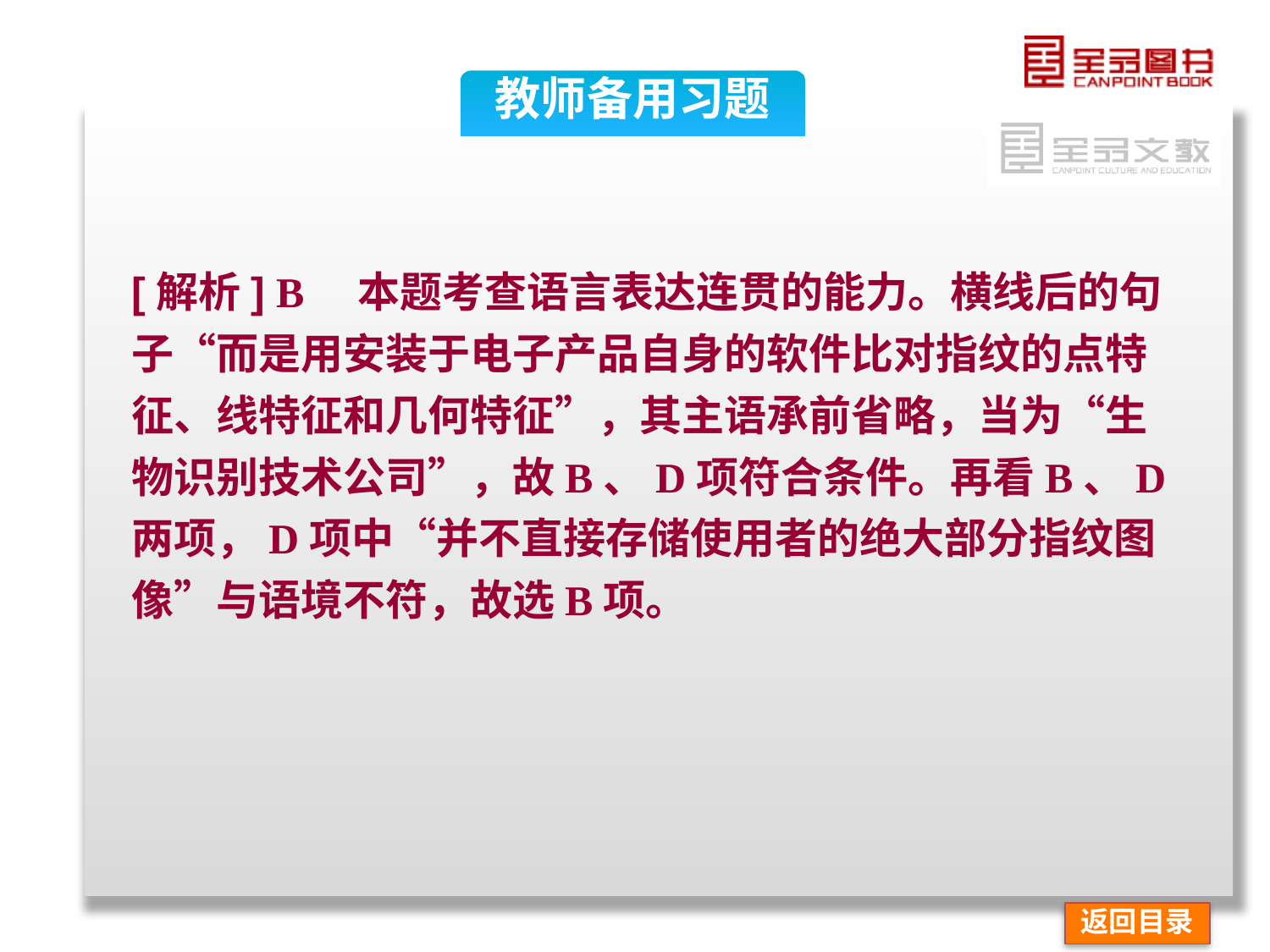

教师备用习题
[解析] B　本题考查语言表达连贯的能力。横线后的句子“而是用安装于电子产品自身的软件比对指纹的点特征、线特征和几何特征”，其主语承前省略，当为“生物识别技术公司”，故B、D项符合条件。再看B、D两项，D项中“并不直接存储使用者的绝大部分指纹图像”与语境不符，故选B项。
返回目录